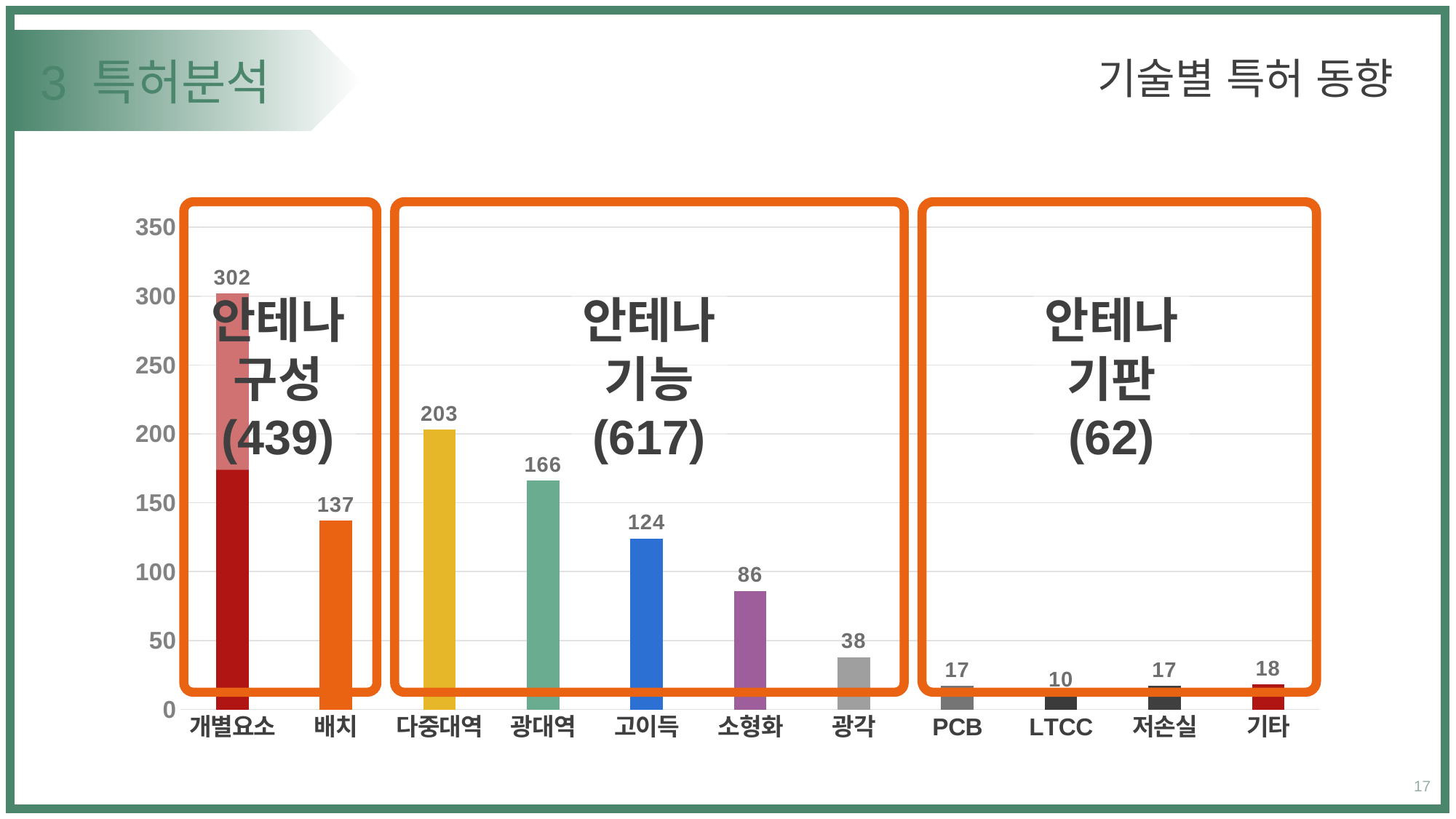

기술별 특허 동향
# 3 특허분석

### Chart

| Category |  |
|---|---|
| 개별요소 | 302.0 |
| 배치 | 137.0 |
| 다중대역 | 203.0 |
| 광대역 | 166.0 |
| 고이득 | 124.0 |
| 소형화 | 86.0 |
| 광각 | 38.0 |
| PCB | 17.0 |
| LTCC | 10.0 |
| 저손실 | 17.0 |
| 기타 | 18.0 |
안테나
구성
(439)
안테나
기능
(617)
안테나
기판
(62)
17